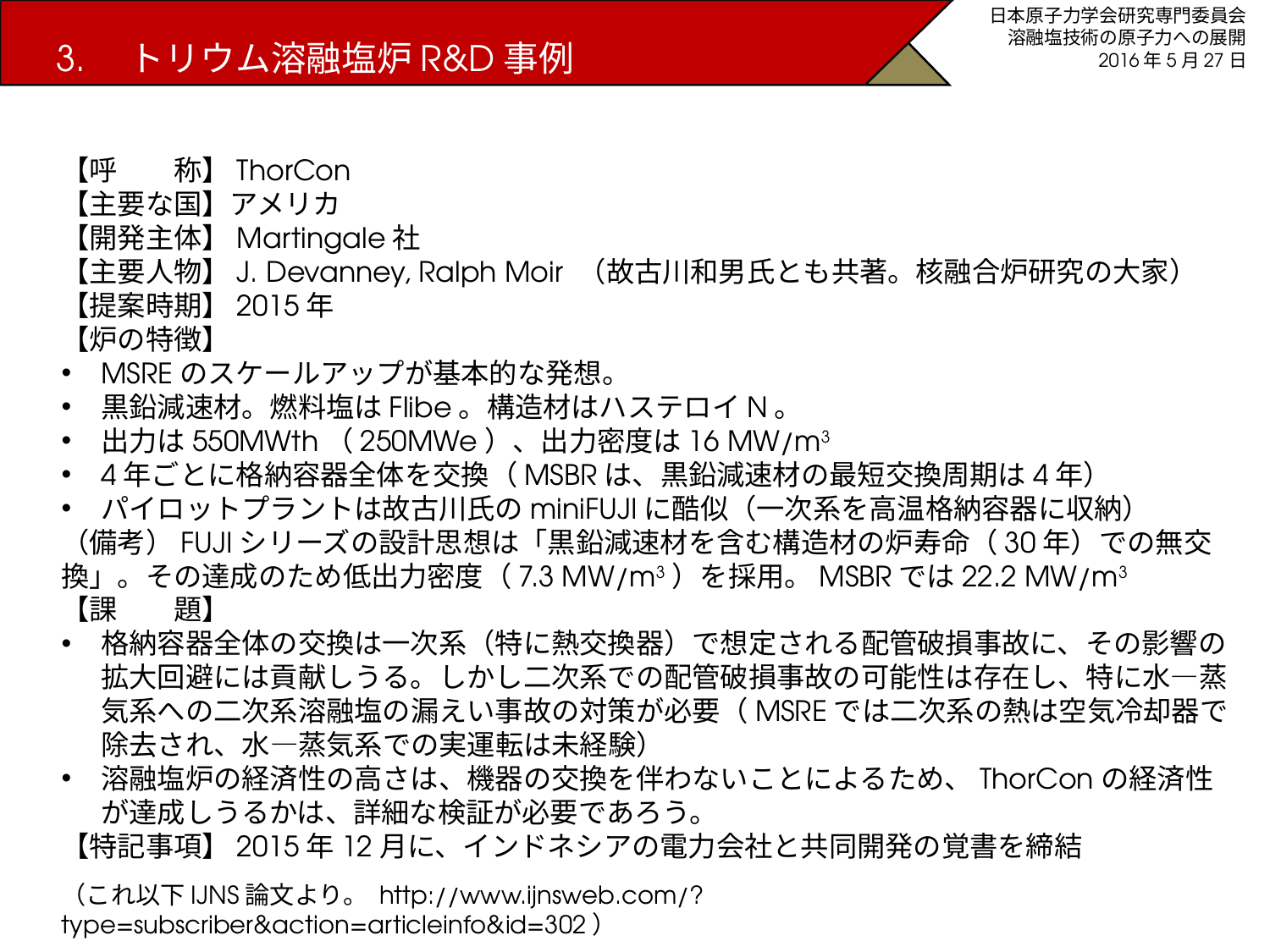

3.　トリウム溶融塩炉R&D事例
日本原子力学会研究専門委員会
溶融塩技術の原子力への展開
2016年5月27日

【呼　　称】ThorCon
【主要な国】アメリカ
【開発主体】Martingale社
【主要人物】J. Devanney, Ralph Moir （故古川和男氏とも共著。核融合炉研究の大家）
【提案時期】2015年
【炉の特徴】
MSREのスケールアップが基本的な発想。
黒鉛減速材。燃料塩はFlibe。構造材はハステロイN。
出力は550MWth（250MWe）、出力密度は16 MW/m3
4年ごとに格納容器全体を交換（MSBRは、黒鉛減速材の最短交換周期は4年）
パイロットプラントは故古川氏のminiFUJIに酷似（一次系を高温格納容器に収納）
（備考）FUJIシリーズの設計思想は「黒鉛減速材を含む構造材の炉寿命（30年）での無交換」。その達成のため低出力密度（7.3 MW/m3）を採用。MSBRでは22.2 MW/m3
【課　　題】
格納容器全体の交換は一次系（特に熱交換器）で想定される配管破損事故に、その影響の拡大回避には貢献しうる。しかし二次系での配管破損事故の可能性は存在し、特に水―蒸気系への二次系溶融塩の漏えい事故の対策が必要（MSREでは二次系の熱は空気冷却器で除去され、水―蒸気系での実運転は未経験）
溶融塩炉の経済性の高さは、機器の交換を伴わないことによるため、ThorConの経済性が達成しうるかは、詳細な検証が必要であろう。
【特記事項】2015年12月に、インドネシアの電力会社と共同開発の覚書を締結
（これ以下IJNS論文より。 http://www.ijnsweb.com/?type=subscriber&action=articleinfo&id=302）